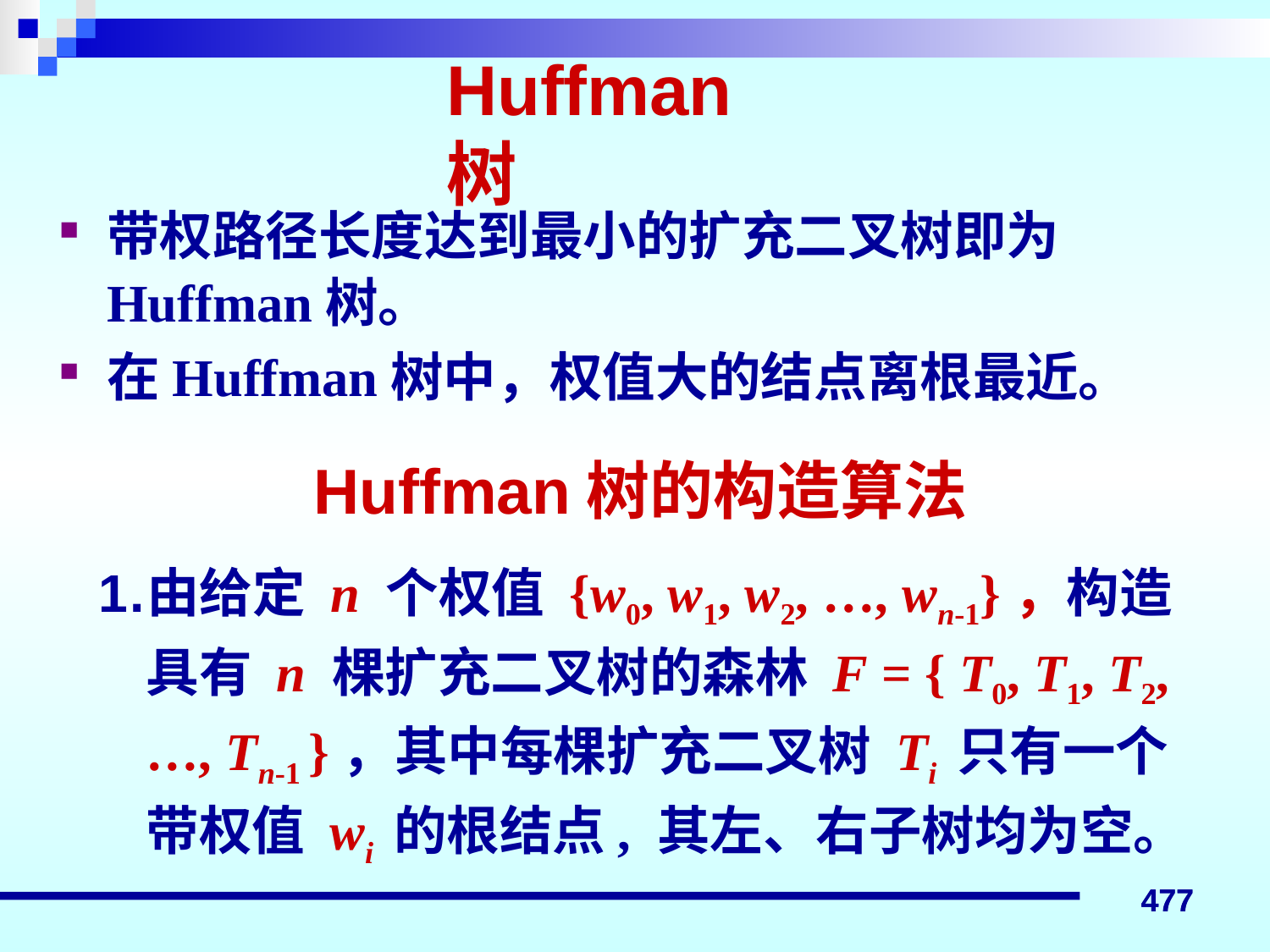

# Huffman树
带权路径长度达到最小的扩充二叉树即为Huffman树。
在Huffman树中，权值大的结点离根最近。
Huffman树的构造算法

由给定 n 个权值 {w0, w1, w2, …, wn-1}，构造 具有 n 棵扩充二叉树的森林 F = { T0, T1, T2,
	…, Tn-1 }，其中每棵扩充二叉树 Ti 只有一个带权值 wi 的根结点, 其左、右子树均为空。
477
477